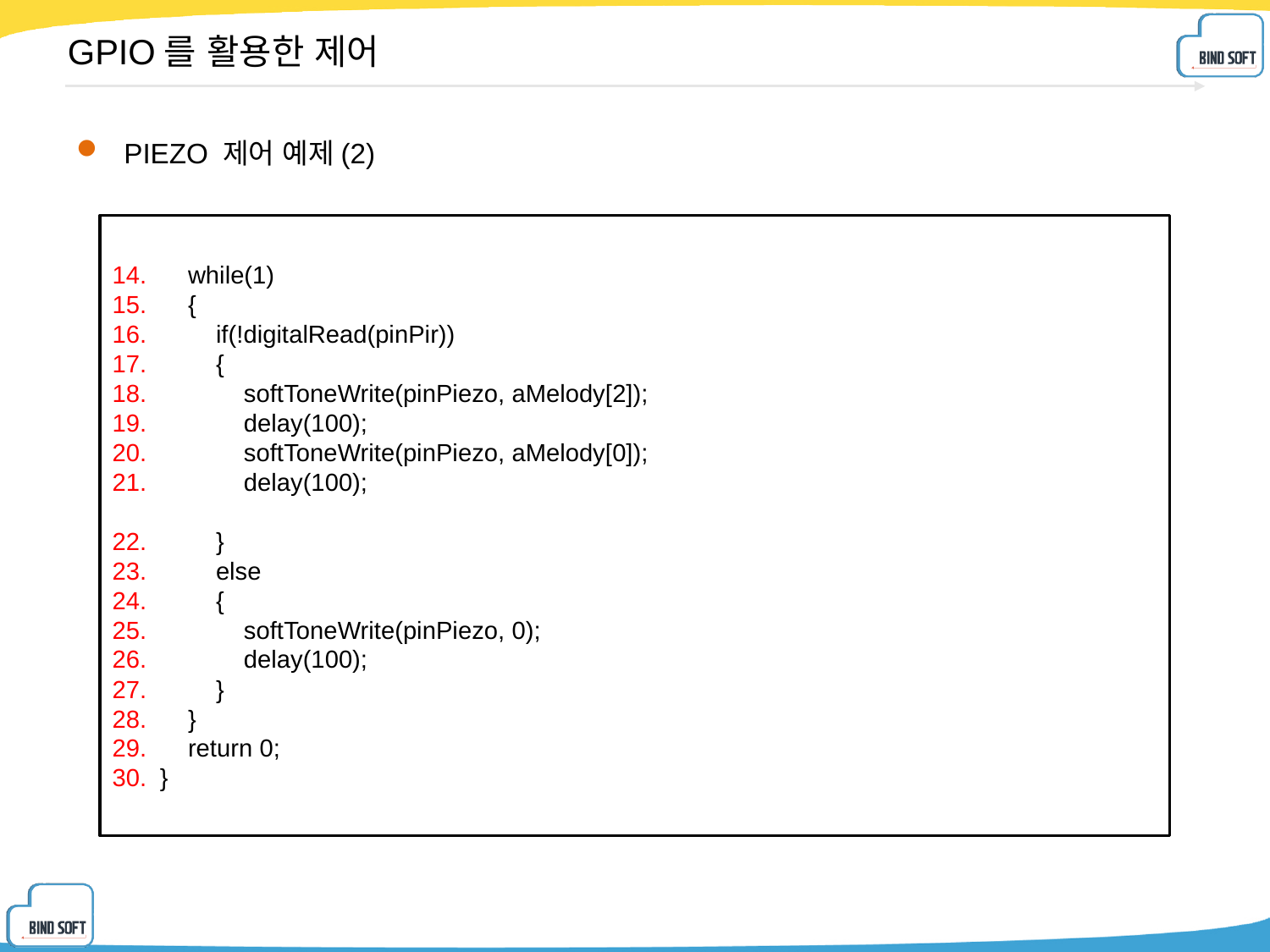

# GPIO를 활용한 제어
PIEZO 제어 예제(2)

    while(1)
    {
        if(!digitalRead(pinPir))
        {
            softToneWrite(pinPiezo, aMelody[2]);
            delay(100);
            softToneWrite(pinPiezo, aMelody[0]);
            delay(100);

        }
        else
        {
            softToneWrite(pinPiezo, 0);
            delay(100);
        }
    }
    return 0;
}